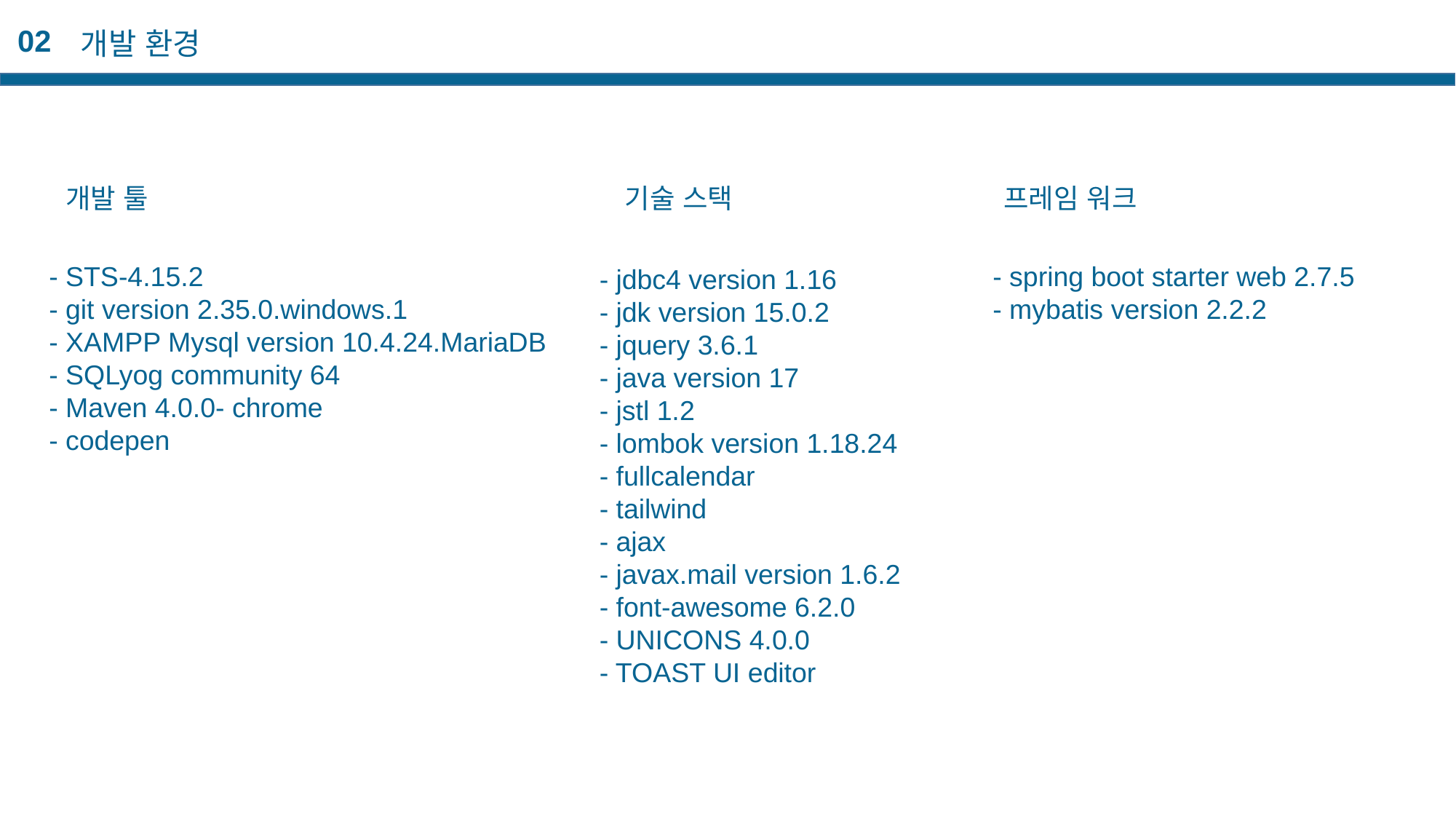

02
개발 환경

개발 툴
기술 스택
프레임 워크
- STS-4.15.2
- git version 2.35.0.windows.1
- XAMPP Mysql version 10.4.24.MariaDB
- SQLyog community 64
- Maven 4.0.0- chrome
- codepen

- spring boot starter web 2.7.5
- mybatis version 2.2.2

- jdbc4 version 1.16
- jdk version 15.0.2
- jquery 3.6.1
- java version 17
- jstl 1.2
- lombok version 1.18.24
- fullcalendar
- tailwind
- ajax
- javax.mail version 1.6.2
- font-awesome 6.2.0
- UNICONS 4.0.0
- TOAST UI editor